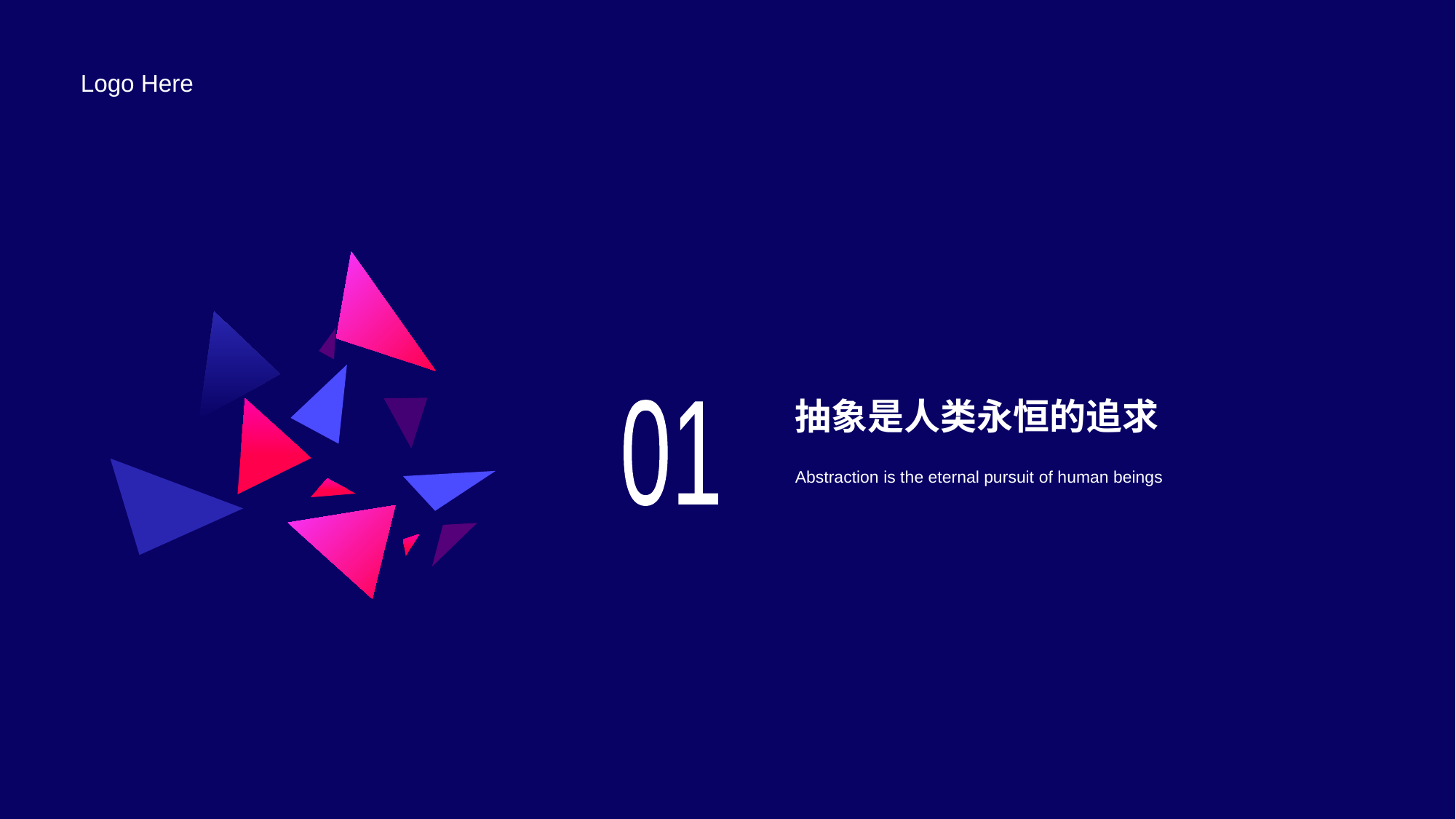

Logo Here
抽象是人类永恒的追求
01
Abstraction is the eternal pursuit of human beings